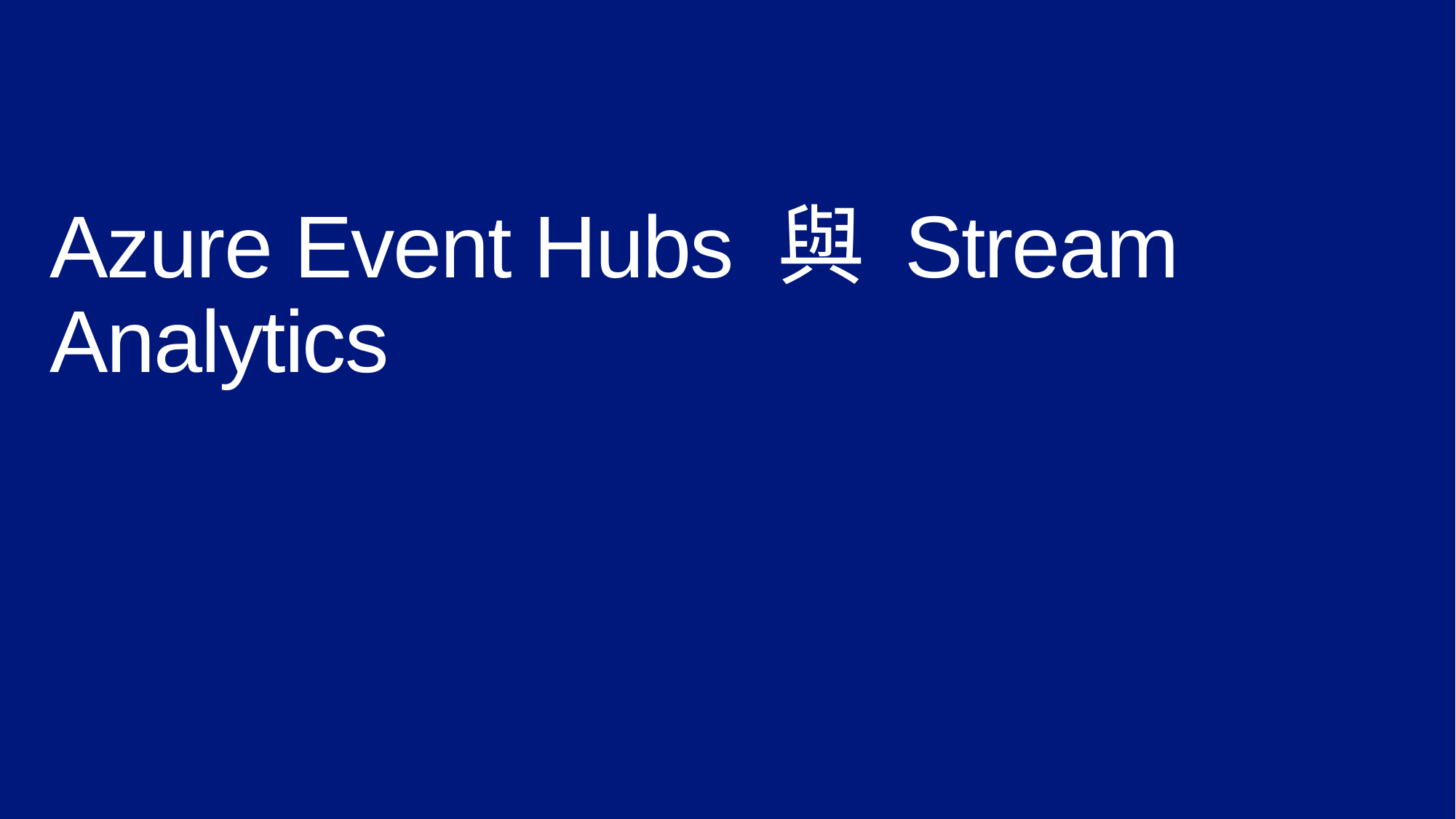

# Azure Event Hubs 與 Stream Analytics